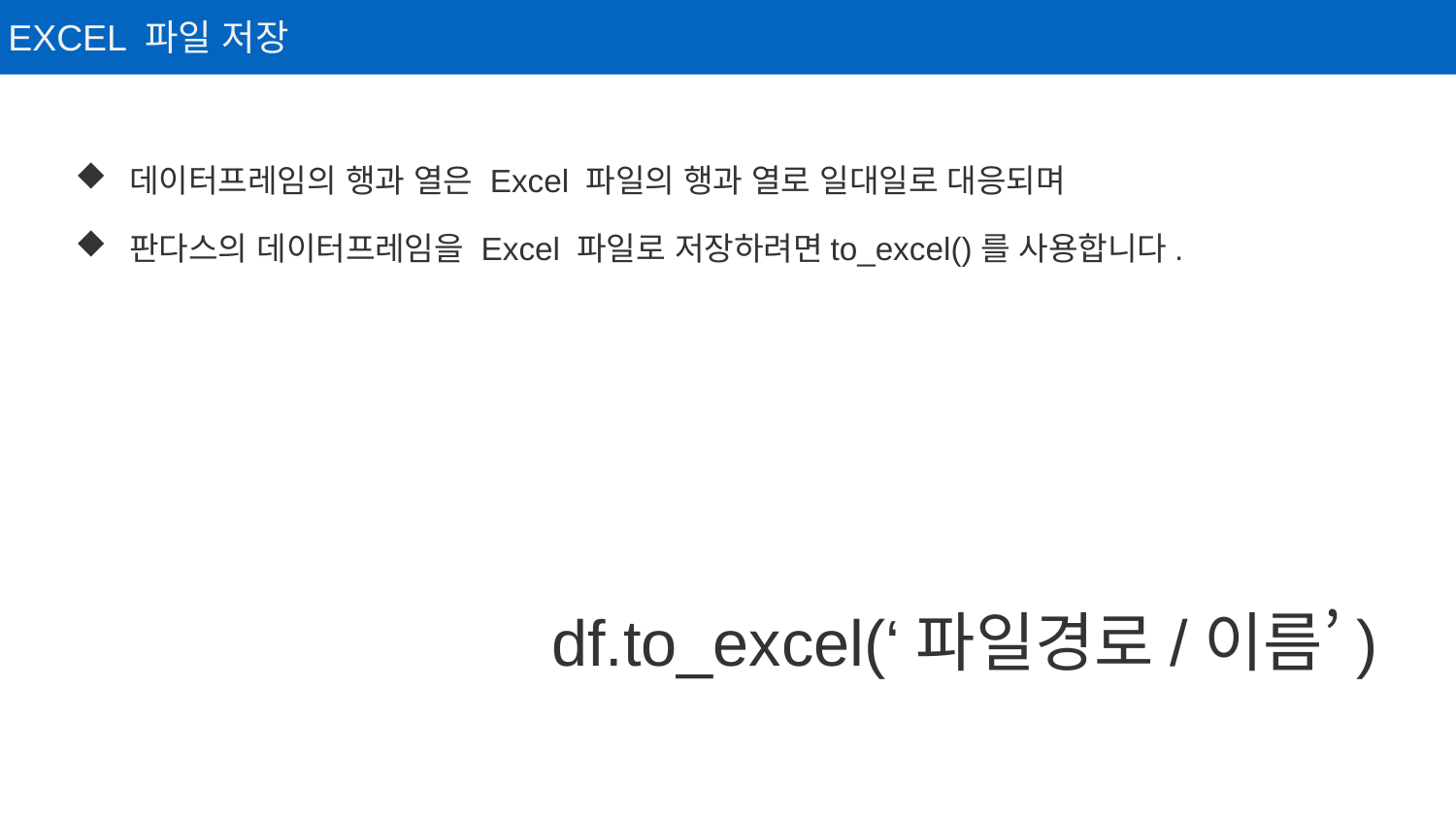

EXCEL 파일 저장

데이터프레임의 행과 열은 Excel 파일의 행과 열로 일대일로 대응되며
판다스의 데이터프레임을 Excel 파일로 저장하려면to_excel()를 사용합니다.
df.to_excel(‘파일경로/이름’)